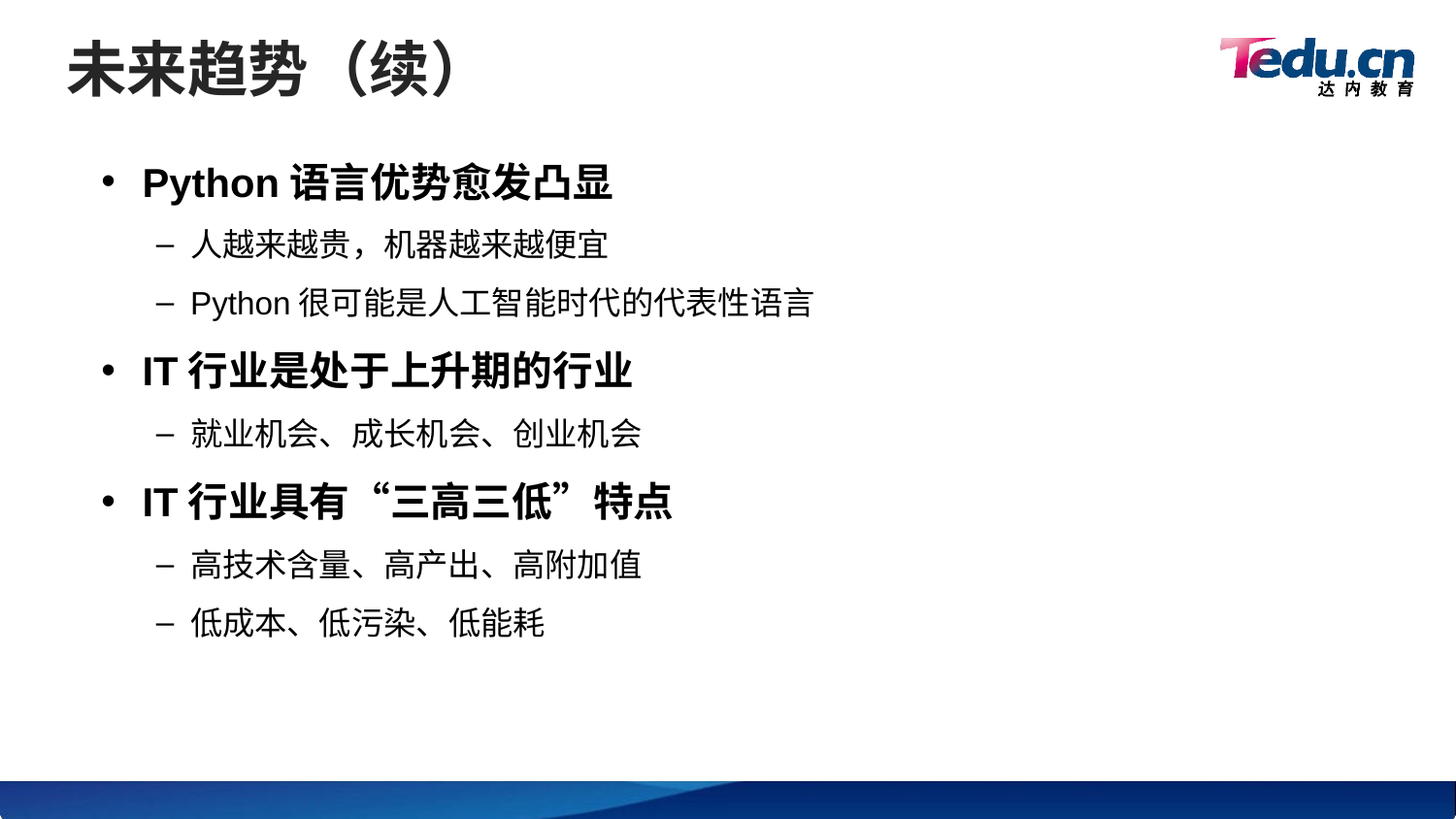

# 未来趋势（续）
Python语言优势愈发凸显
人越来越贵，机器越来越便宜
Python很可能是人工智能时代的代表性语言
IT行业是处于上升期的行业
就业机会、成长机会、创业机会
IT行业具有“三高三低”特点
高技术含量、高产出、高附加值
低成本、低污染、低能耗